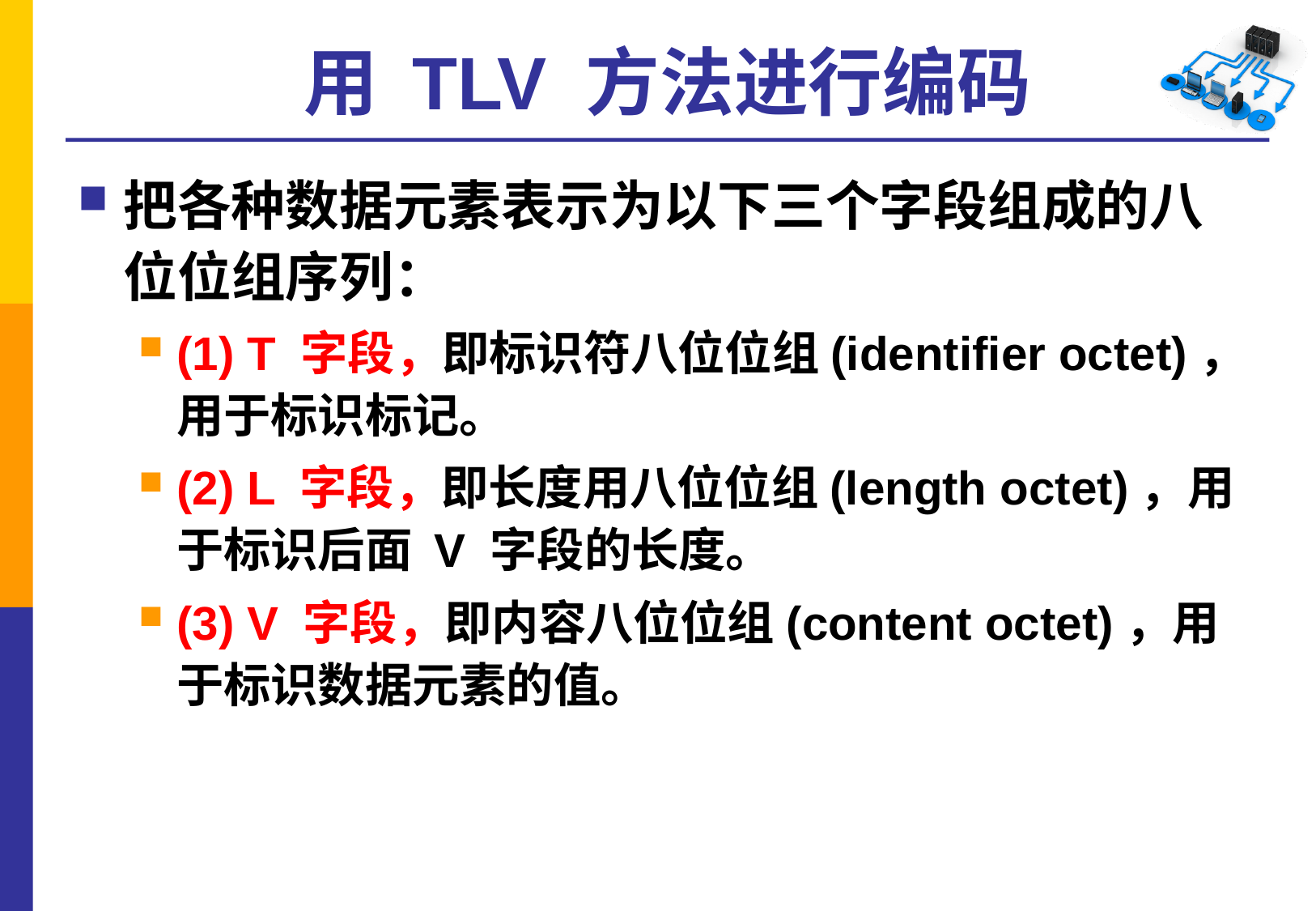

# 用 TLV 方法进行编码
把各种数据元素表示为以下三个字段组成的八位位组序列：
(1) T 字段，即标识符八位位组(identifier octet)，用于标识标记。
(2) L 字段，即长度用八位位组(length octet)，用于标识后面 V 字段的长度。
(3) V 字段，即内容八位位组(content octet)，用于标识数据元素的值。